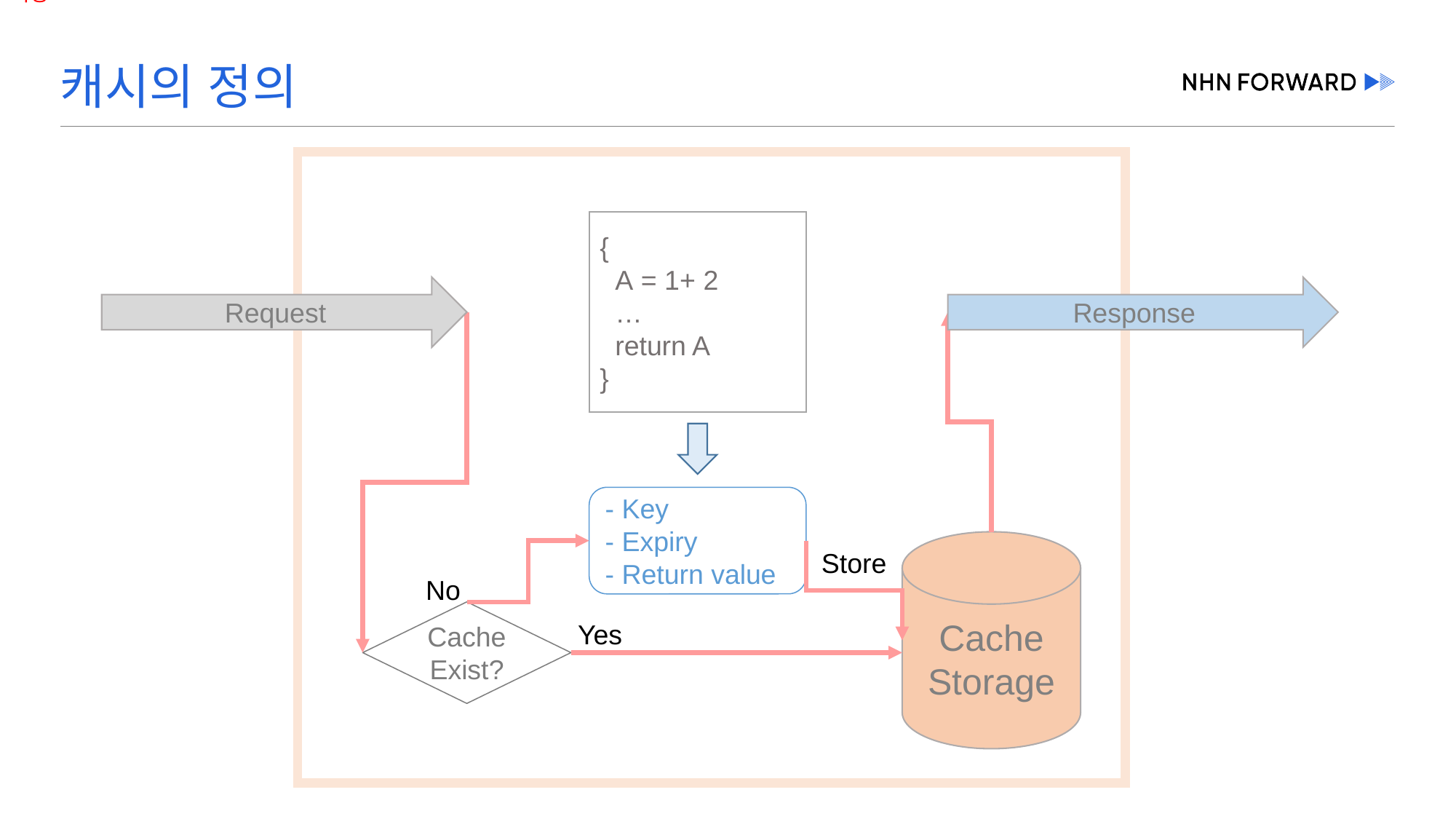

# 캐시의 정의

- Key
- Expiry
- Return value
Cache
Storage
No
Cache
Exist?
Yes
Store
{
  A = 1+ 2
  …
  return A
}
Request
Response